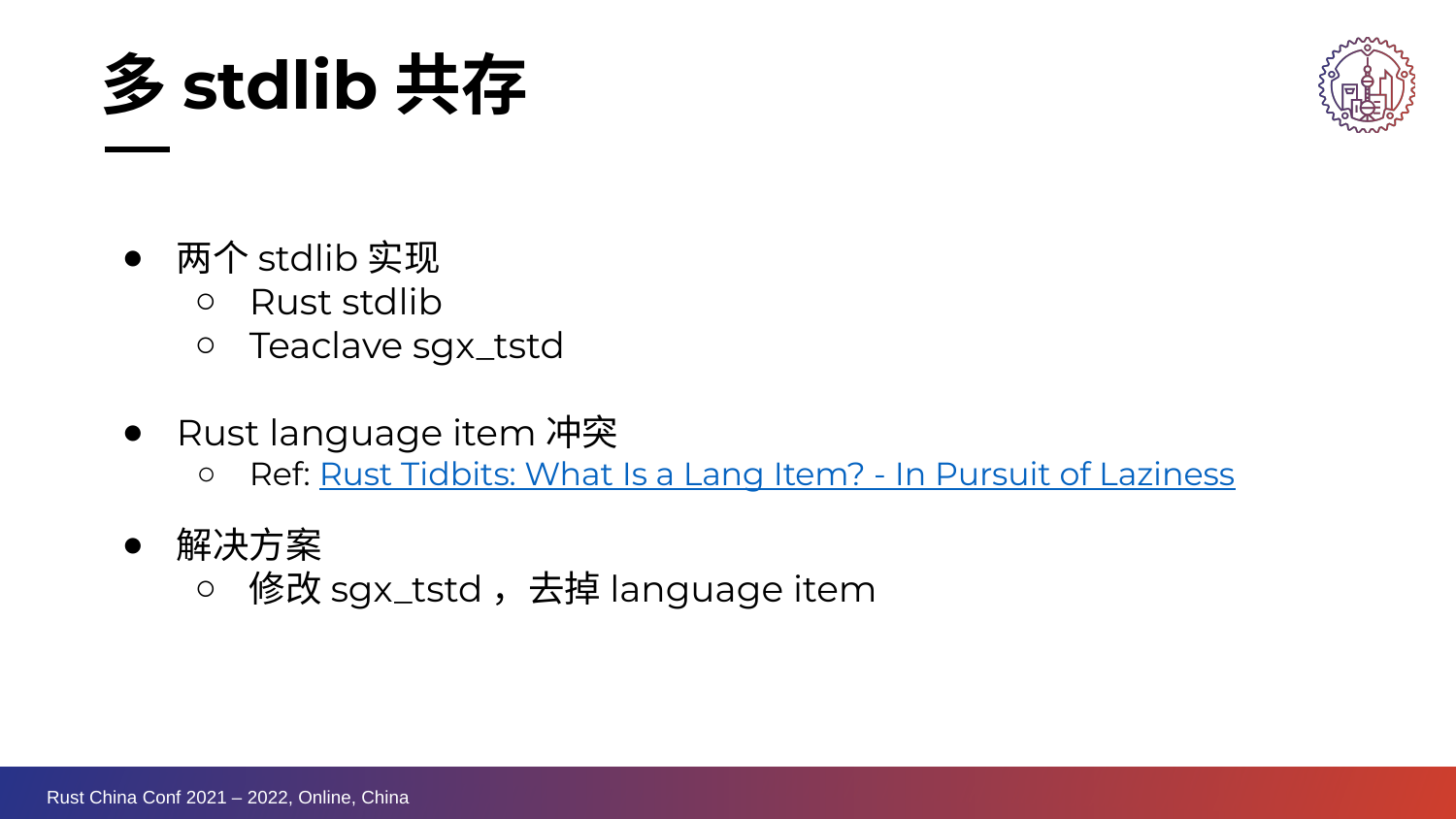

多stdlib共存
两个stdlib实现
Rust stdlib
Teaclave sgx_tstd

Rust language item冲突
Ref: Rust Tidbits: What Is a Lang Item? - In Pursuit of Laziness

解决方案
修改sgx_tstd，去掉language item